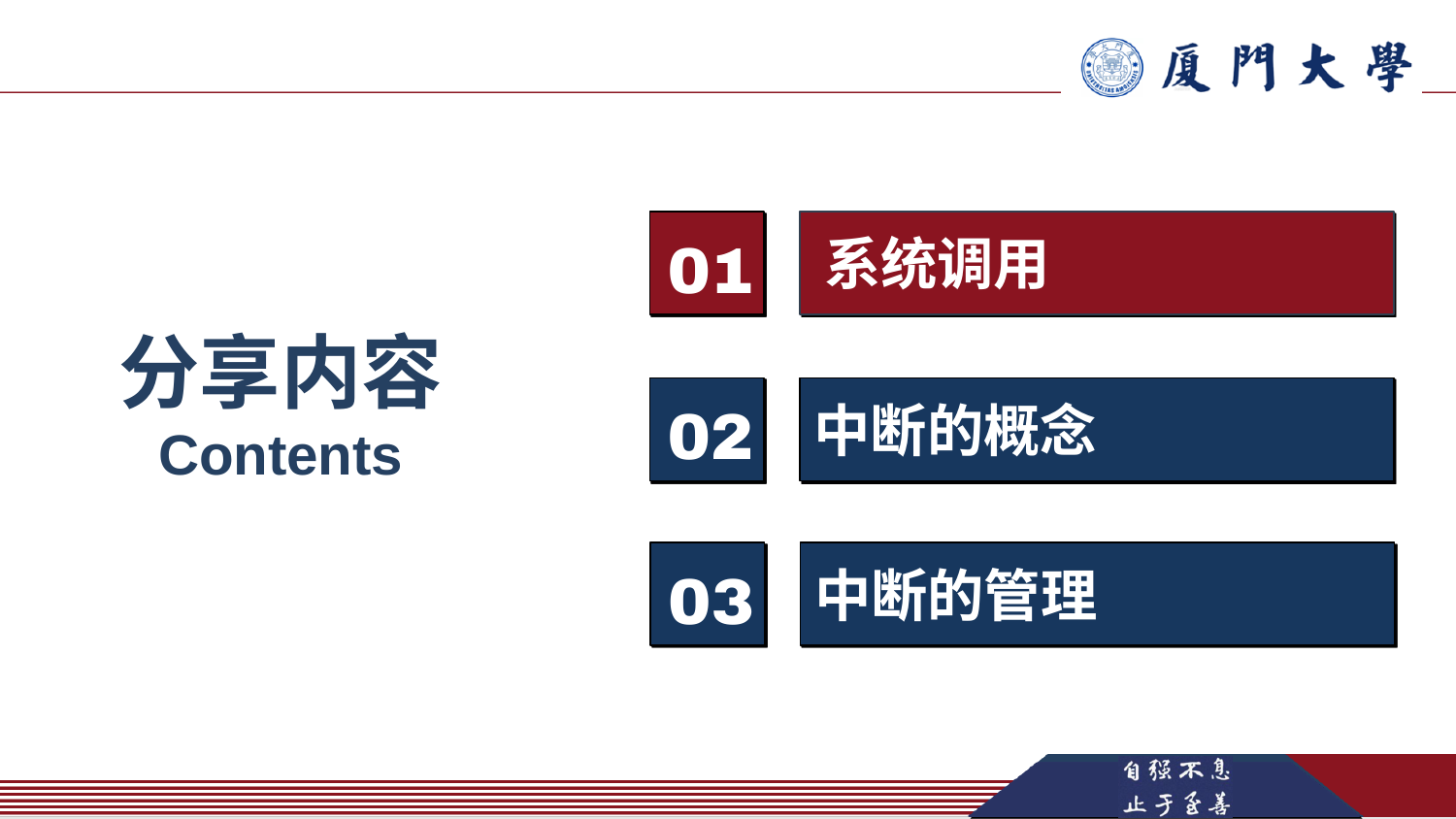

01
系统调用
分享内容
Contents

中断的概念
02

中断的管理
03